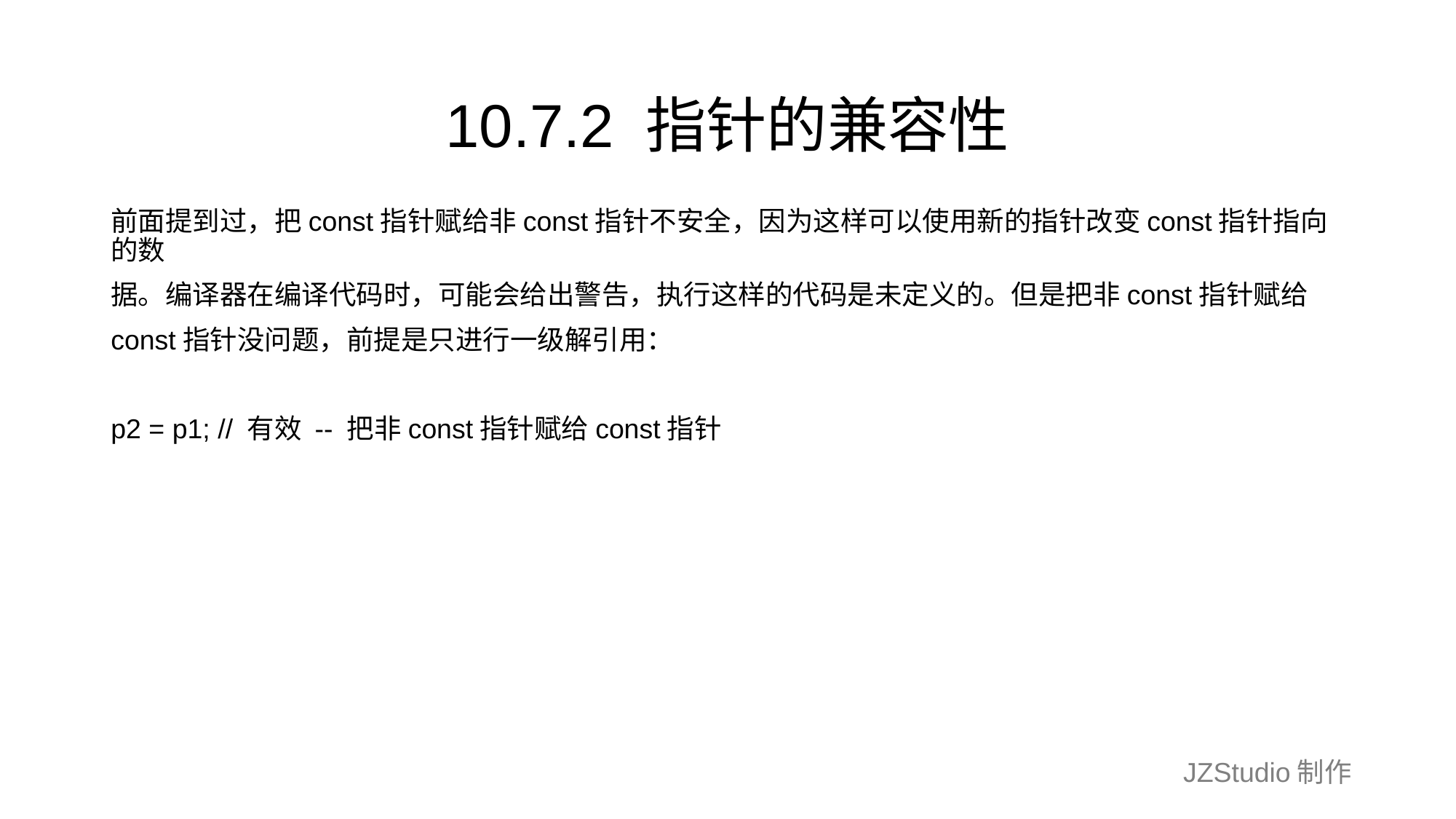

# 10.7.2 指针的兼容性
前面提到过，把const指针赋给非const指针不安全，因为这样可以使用新的指针改变const指针指向的数
据。编译器在编译代码时，可能会给出警告，执行这样的代码是未定义的。但是把非const指针赋给
const指针没问题，前提是只进行一级解引用：

p2 = p1; // 有效 -- 把非const指针赋给const指针